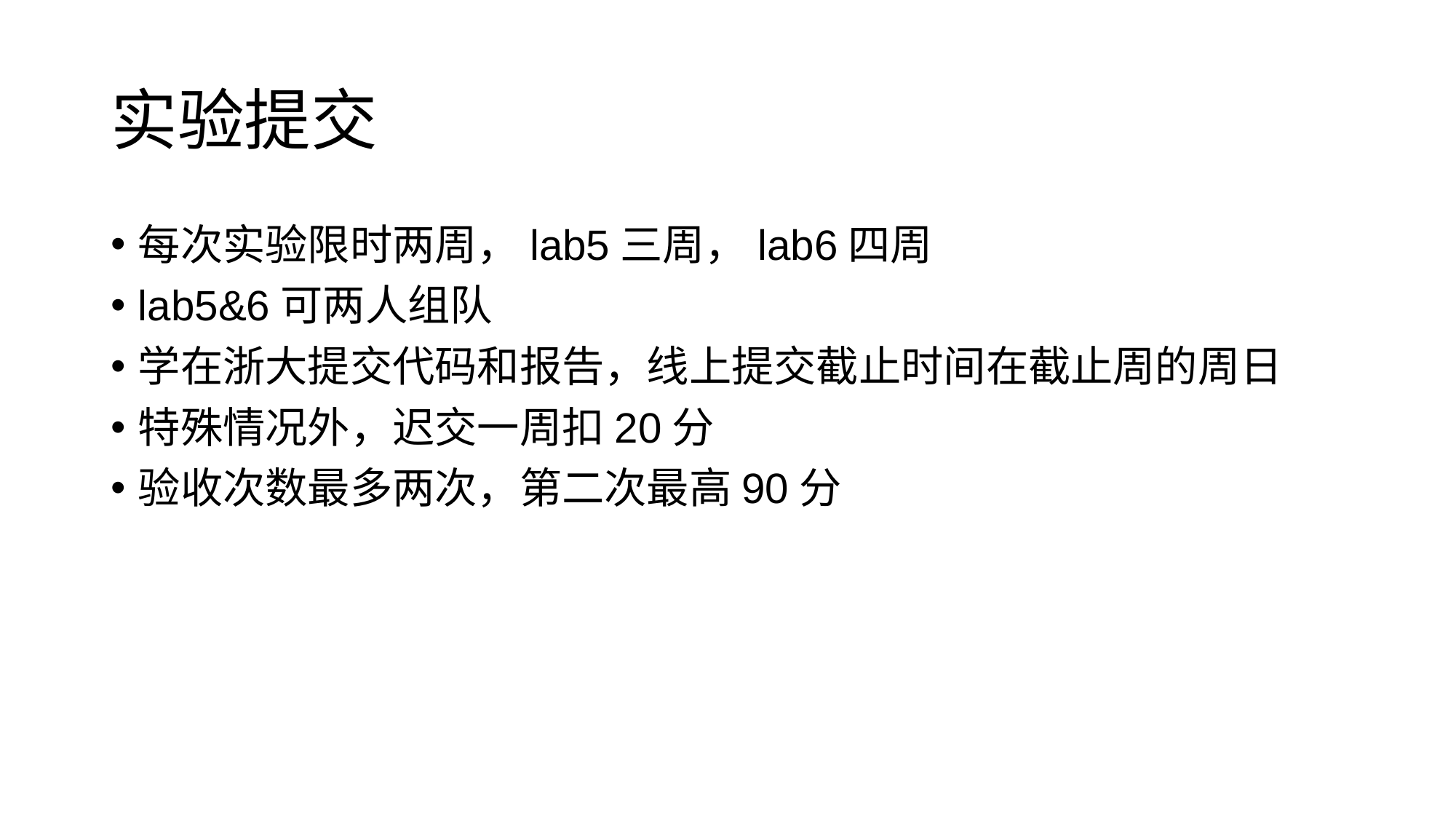

# 实验提交
每次实验限时两周，lab5三周，lab6四周
lab5&6可两人组队
学在浙大提交代码和报告，线上提交截止时间在截止周的周日
特殊情况外，迟交一周扣20分
验收次数最多两次，第二次最高90分